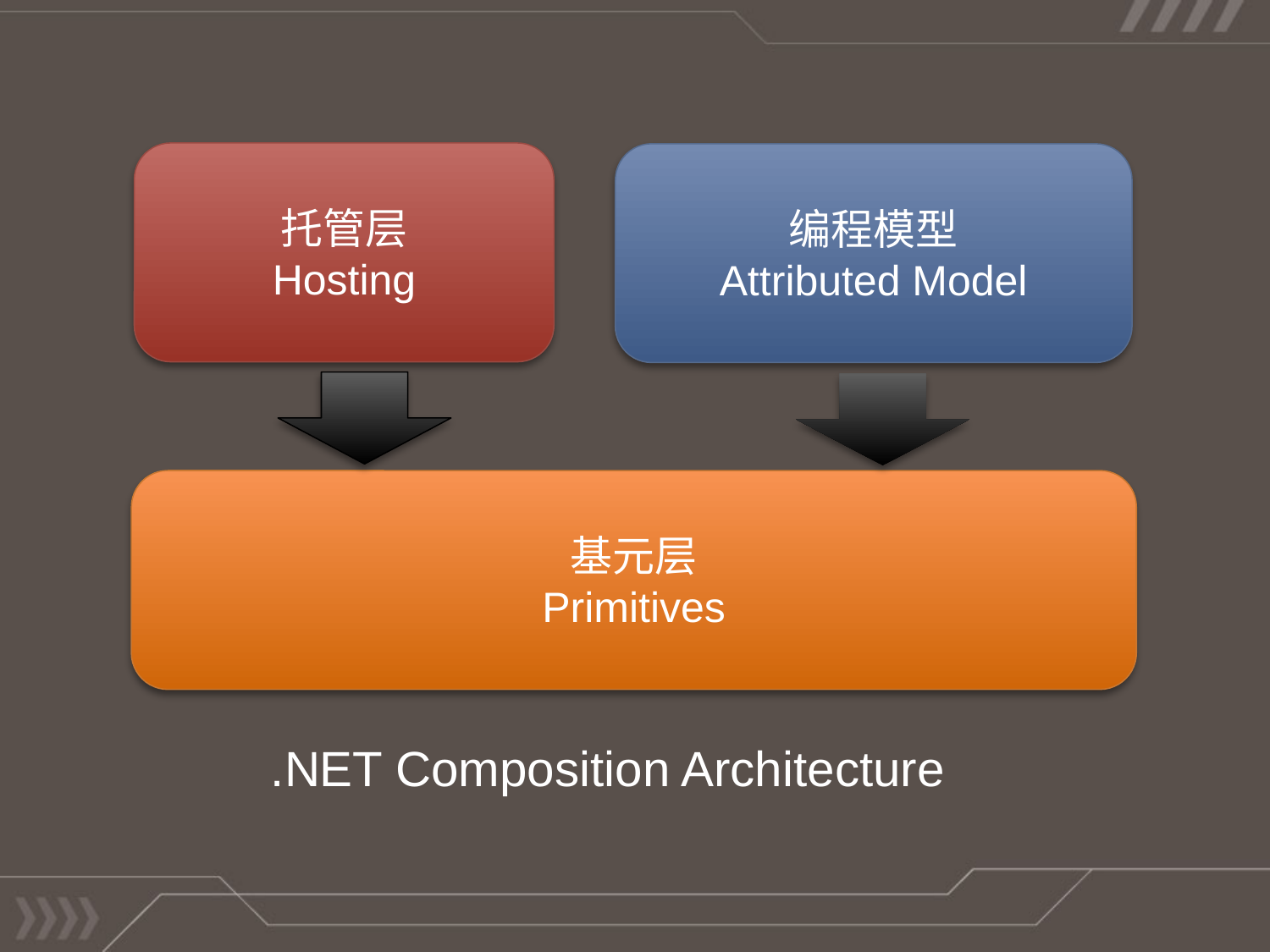

托管层
Hosting
编程模型
Attributed Model

基元层
Primitives
.NET Composition Architecture